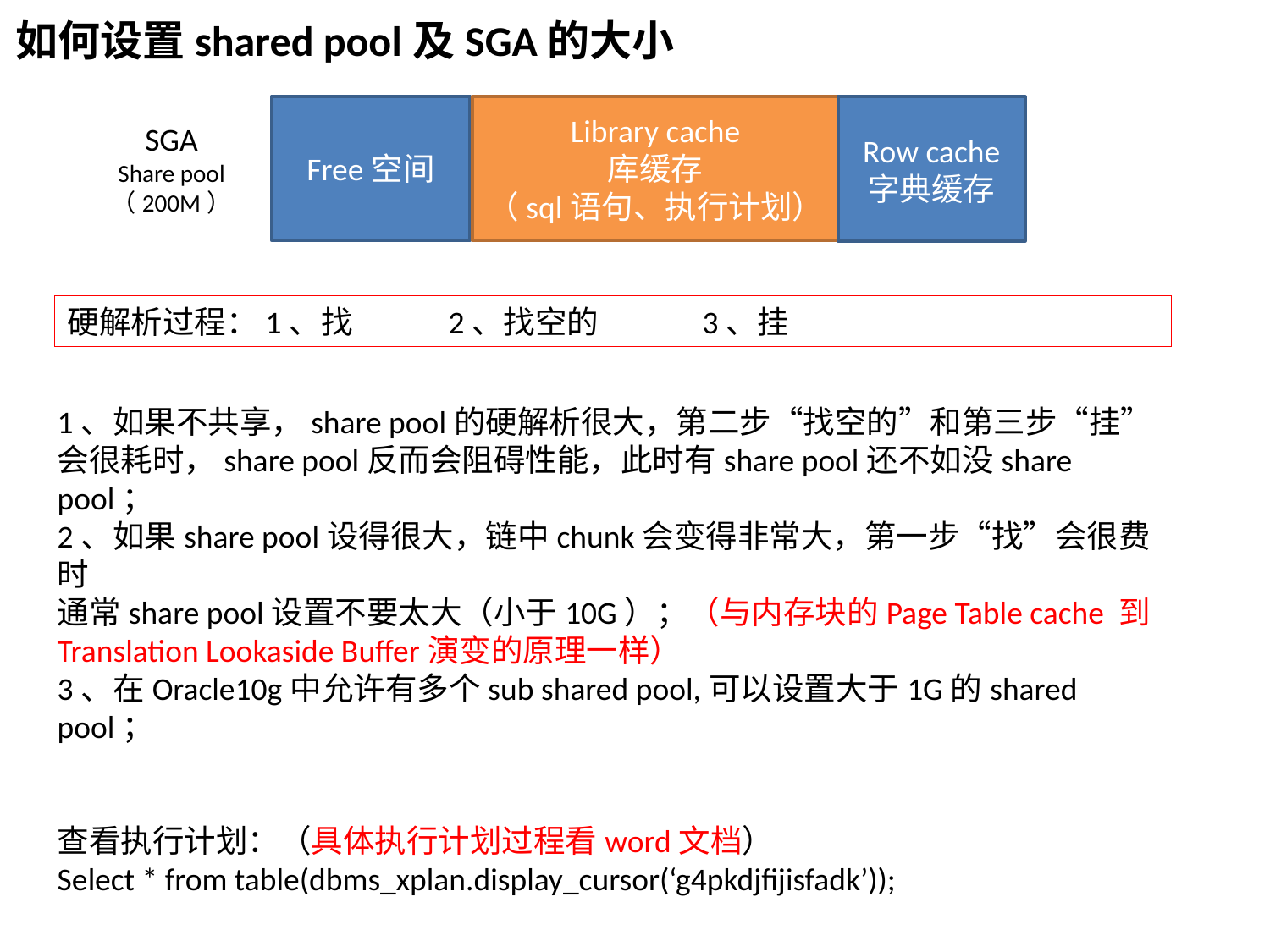

如何设置shared pool及SGA的大小
Free空间
Library cache
库缓存
（sql语句、执行计划）
Row cache
字典缓存
SGA
Share pool
（200M）
硬解析过程：1、找	2、找空的	3、挂
1、如果不共享，share pool的硬解析很大，第二步“找空的”和第三步“挂”会很耗时，share pool反而会阻碍性能，此时有share pool还不如没share pool；
2、如果share pool设得很大，链中chunk会变得非常大，第一步“找”会很费时
通常share pool设置不要太大（小于10G）；（与内存块的Page Table cache 到Translation Lookaside Buffer演变的原理一样）
3、在Oracle10g中允许有多个sub shared pool,可以设置大于1G的shared pool；

查看执行计划：（具体执行计划过程看word文档）
Select * from table(dbms_xplan.display_cursor(‘g4pkdjfijisfadk’));